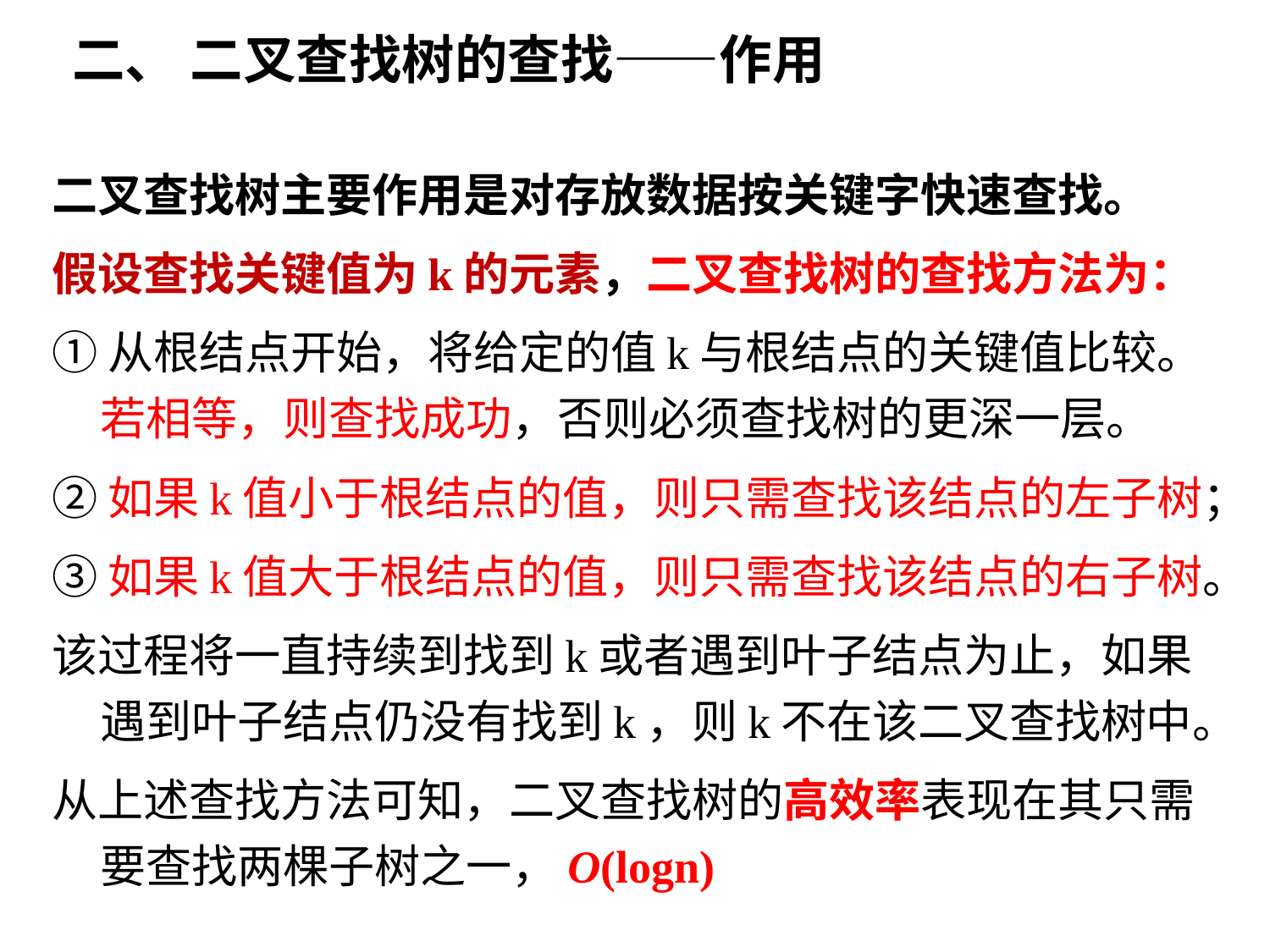

# 二、 二叉查找树的查找——作用
二叉查找树主要作用是对存放数据按关键字快速查找。
假设查找关键值为k的元素，二叉查找树的查找方法为：
①从根结点开始，将给定的值k与根结点的关键值比较。若相等，则查找成功，否则必须查找树的更深一层。
②如果k值小于根结点的值，则只需查找该结点的左子树；
③如果k值大于根结点的值，则只需查找该结点的右子树。
该过程将一直持续到找到k或者遇到叶子结点为止，如果遇到叶子结点仍没有找到k，则k不在该二叉查找树中。
从上述查找方法可知，二叉查找树的高效率表现在其只需要查找两棵子树之一，O(logn)